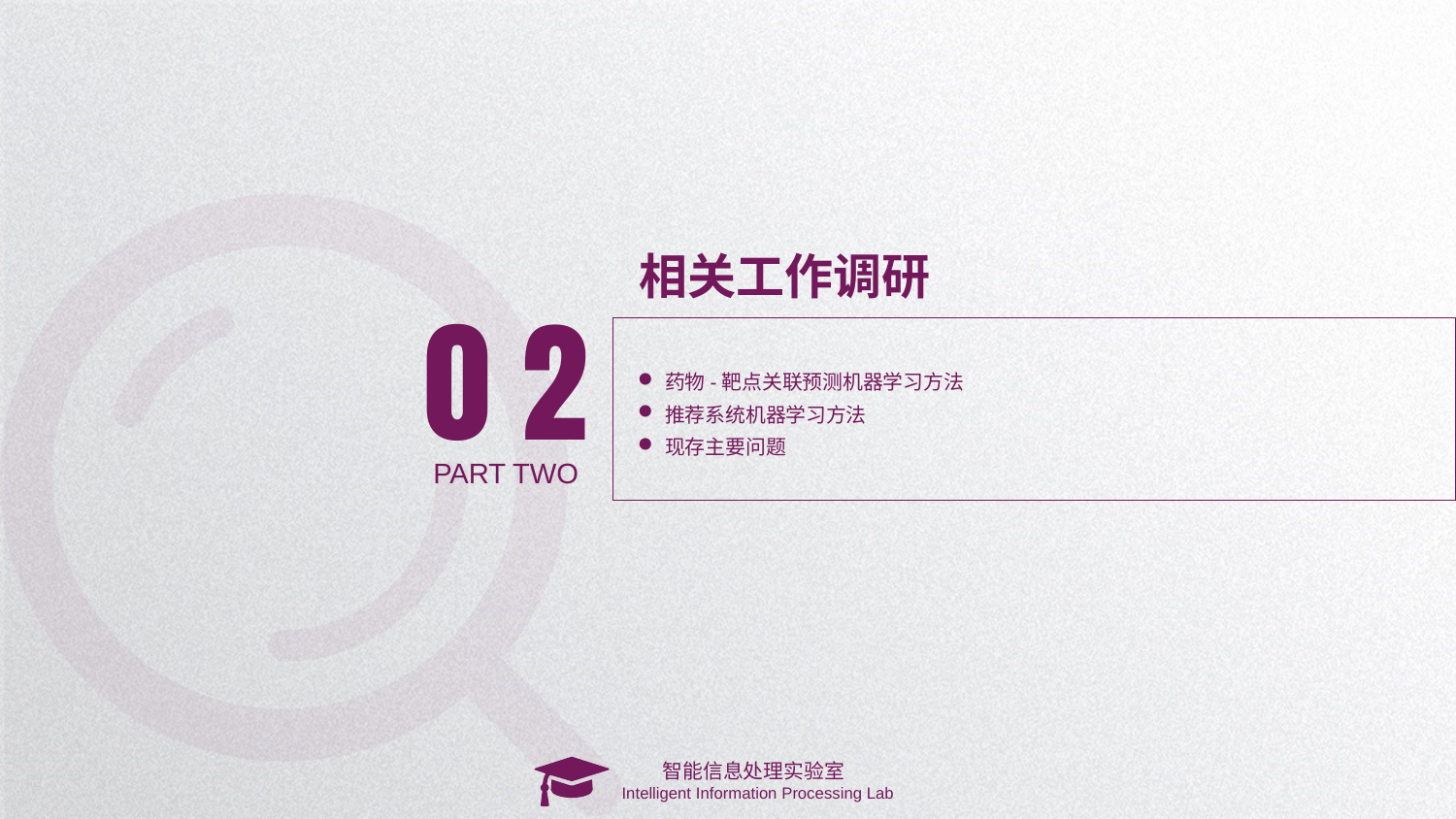

相关工作调研
0 2

药物-靶点关联预测机器学习方法
推荐系统机器学习方法
现存主要问题
PART TWO